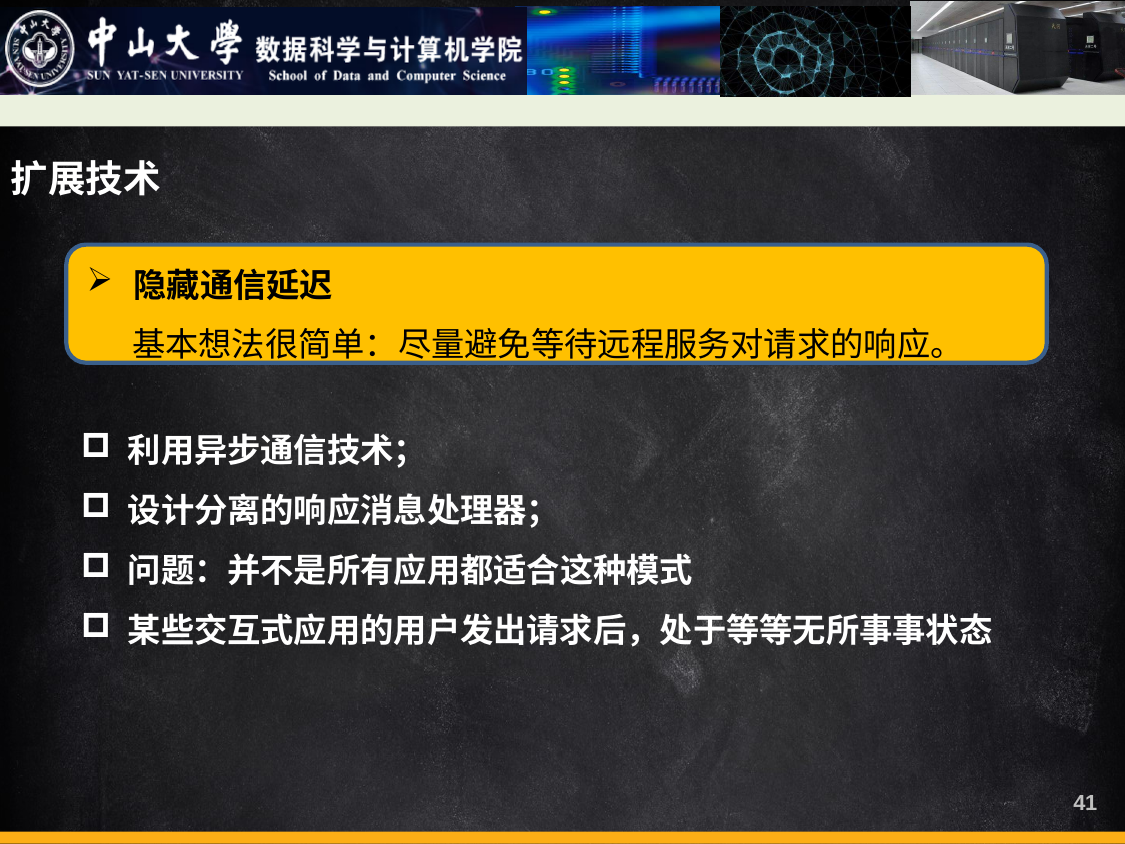

扩展技术
隐藏通信延迟
     基本想法很简单：尽量避免等待远程服务对请求的响应。
利用异步通信技术；
设计分离的响应消息处理器；
问题：并不是所有应用都适合这种模式
某些交互式应用的用户发出请求后，处于等等无所事事状态